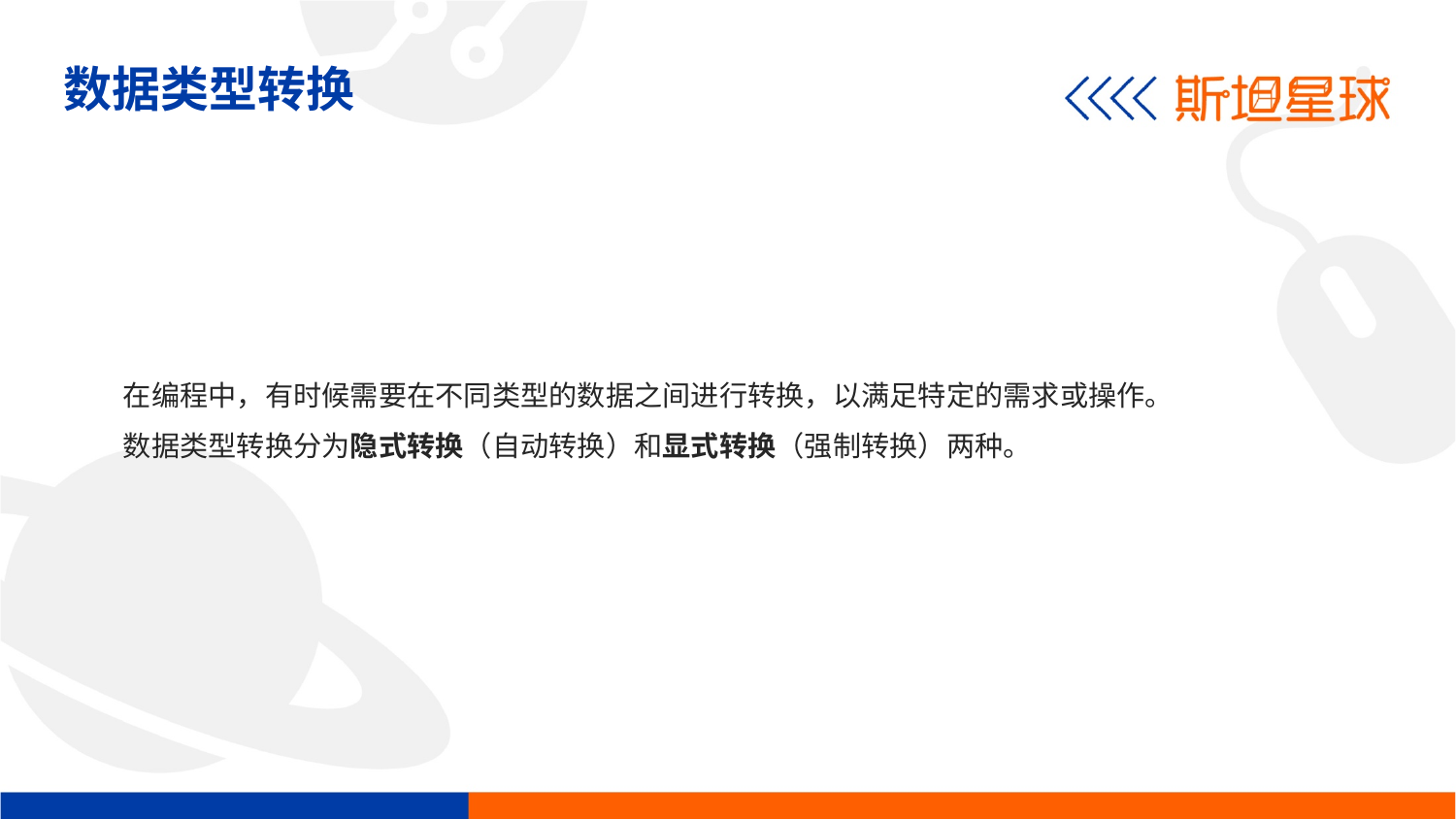

数据类型转换
在编程中，有时候需要在不同类型的数据之间进行转换，以满足特定的需求或操作。
数据类型转换分为隐式转换（自动转换）和显式转换（强制转换）两种。